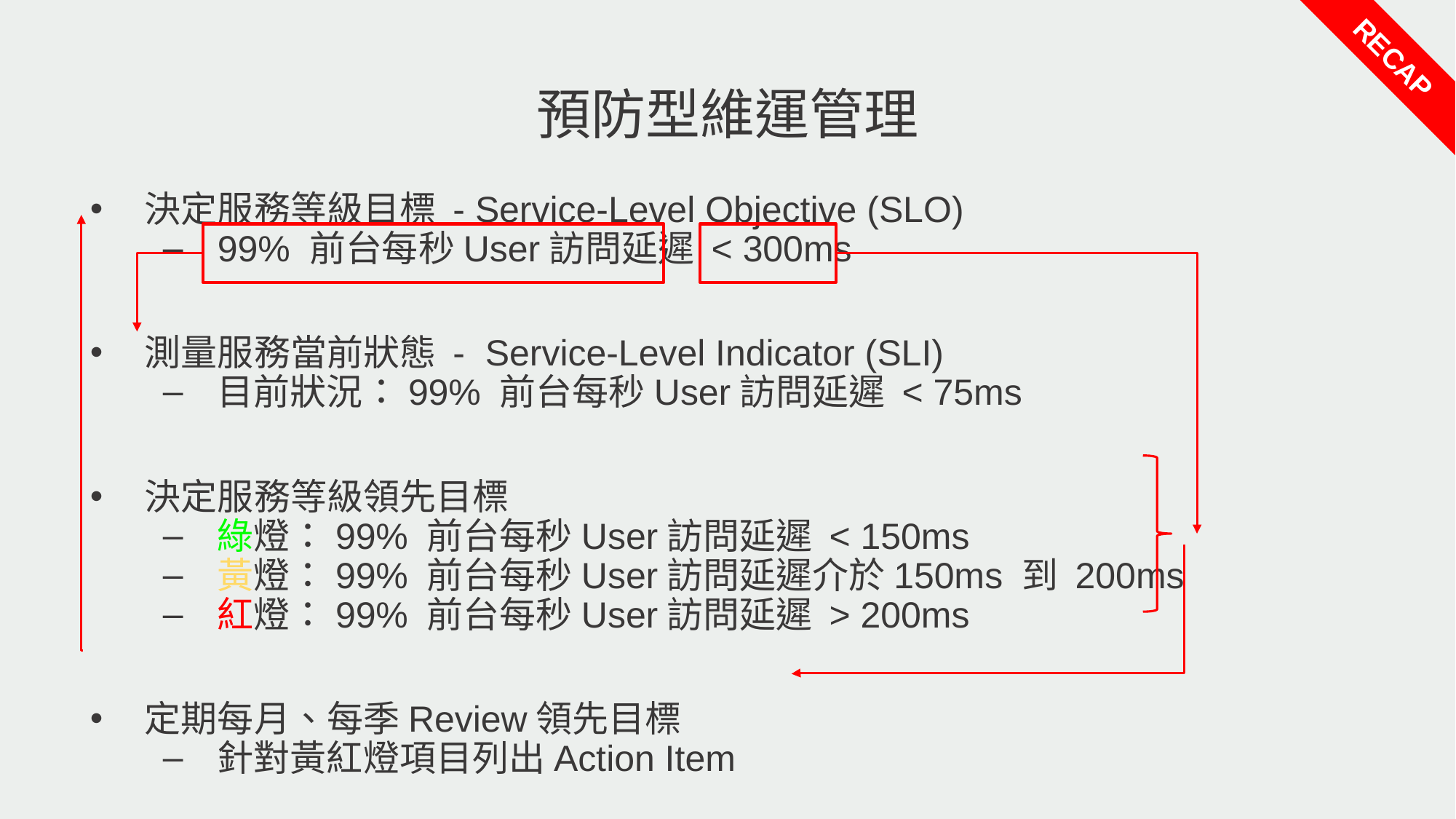

RECAP
# 預防型維運管理
決定服務等級目標 - Service-Level Objective (SLO)
99% 前台每秒User訪問延遲 < 300ms

測量服務當前狀態 -  Service-Level Indicator (SLI)
目前狀況：99% 前台每秒User訪問延遲 < 75ms

決定服務等級領先目標
綠燈：99% 前台每秒User訪問延遲 < 150ms
黃燈：99% 前台每秒User訪問延遲介於150ms 到 200ms
紅燈：99% 前台每秒User訪問延遲 > 200ms

定期每月、每季Review領先目標
針對黃紅燈項目列出Action Item